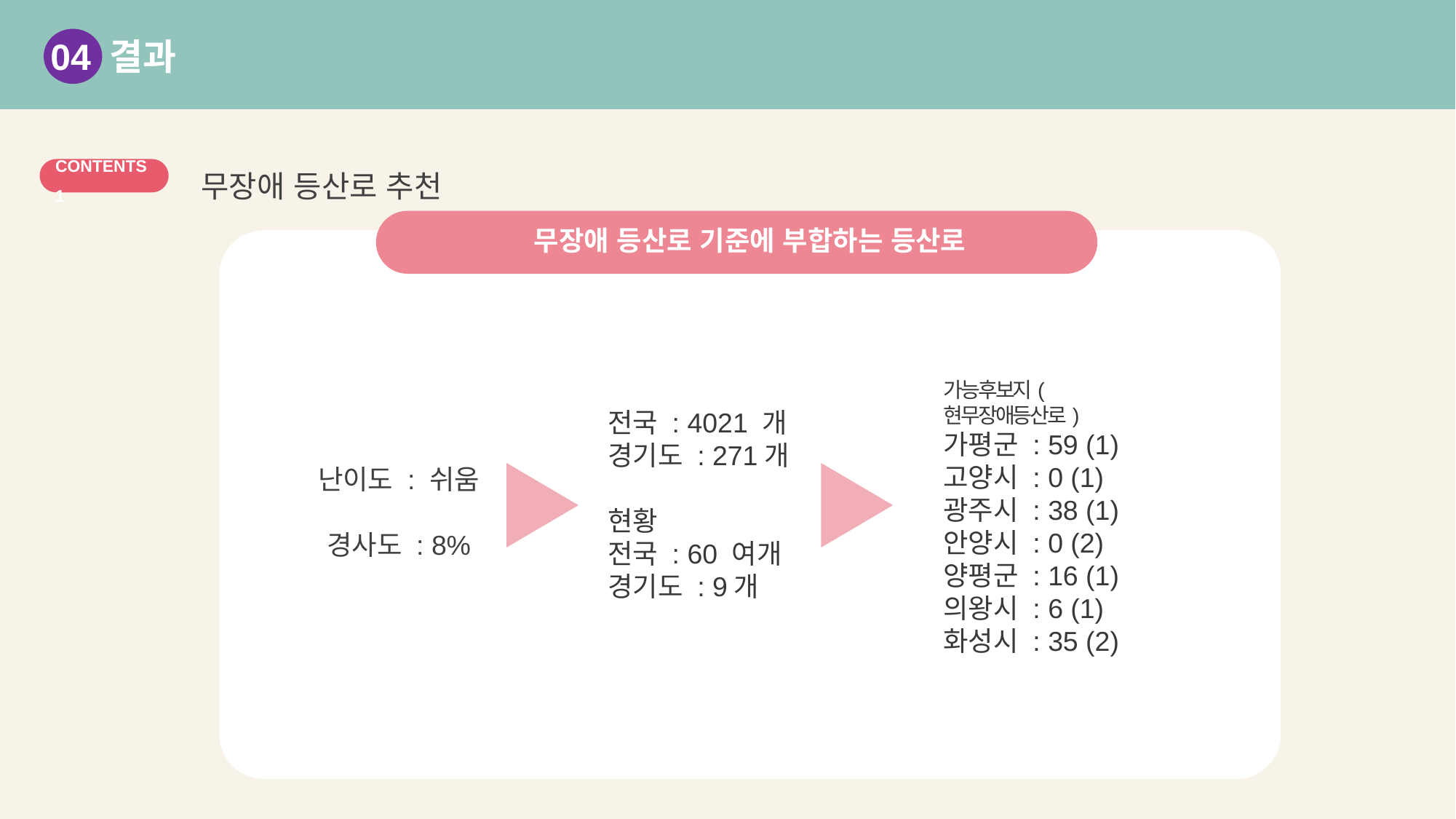

04 결과

무장애 등산로 추천
CONTENTS 1

난이도 : 쉬움
경사도 : 8%
무장애 등산로 기준에 부합하는 등산로
가능후보지(현무장애등산로)
가평군 : 59 (1)
고양시 : 0 (1)
광주시 : 38 (1)
안양시 : 0 (2)
양평군 : 16 (1)
의왕시 : 6 (1)
화성시 : 35 (2)
전국 : 4021 개
경기도 : 271개
현황
전국 : 60 여개
경기도 : 9개